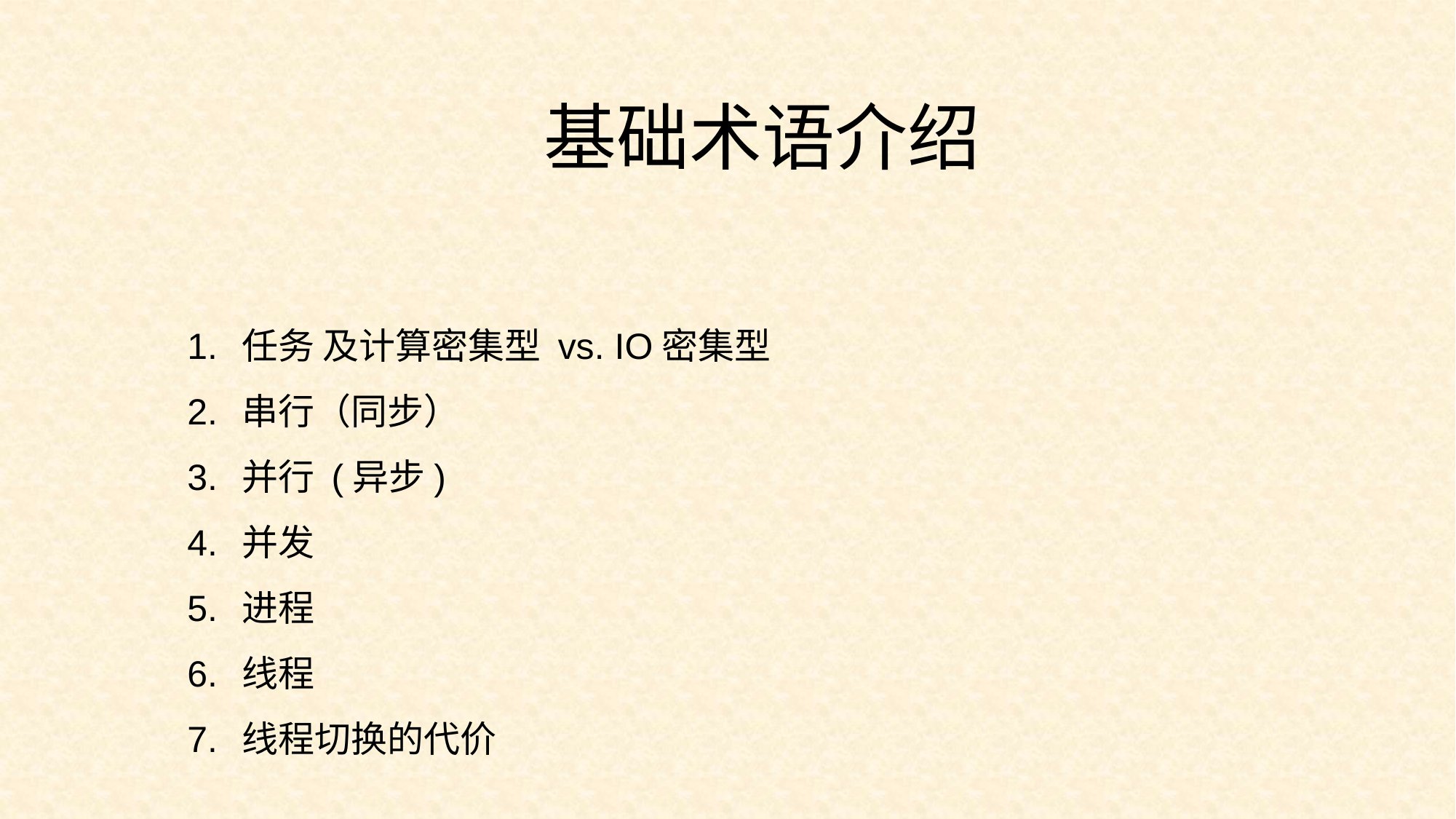

基础术语介绍
任务 及计算密集型 vs. IO密集型
串行（同步）
并行 (异步)
并发
进程
线程
线程切换的代价